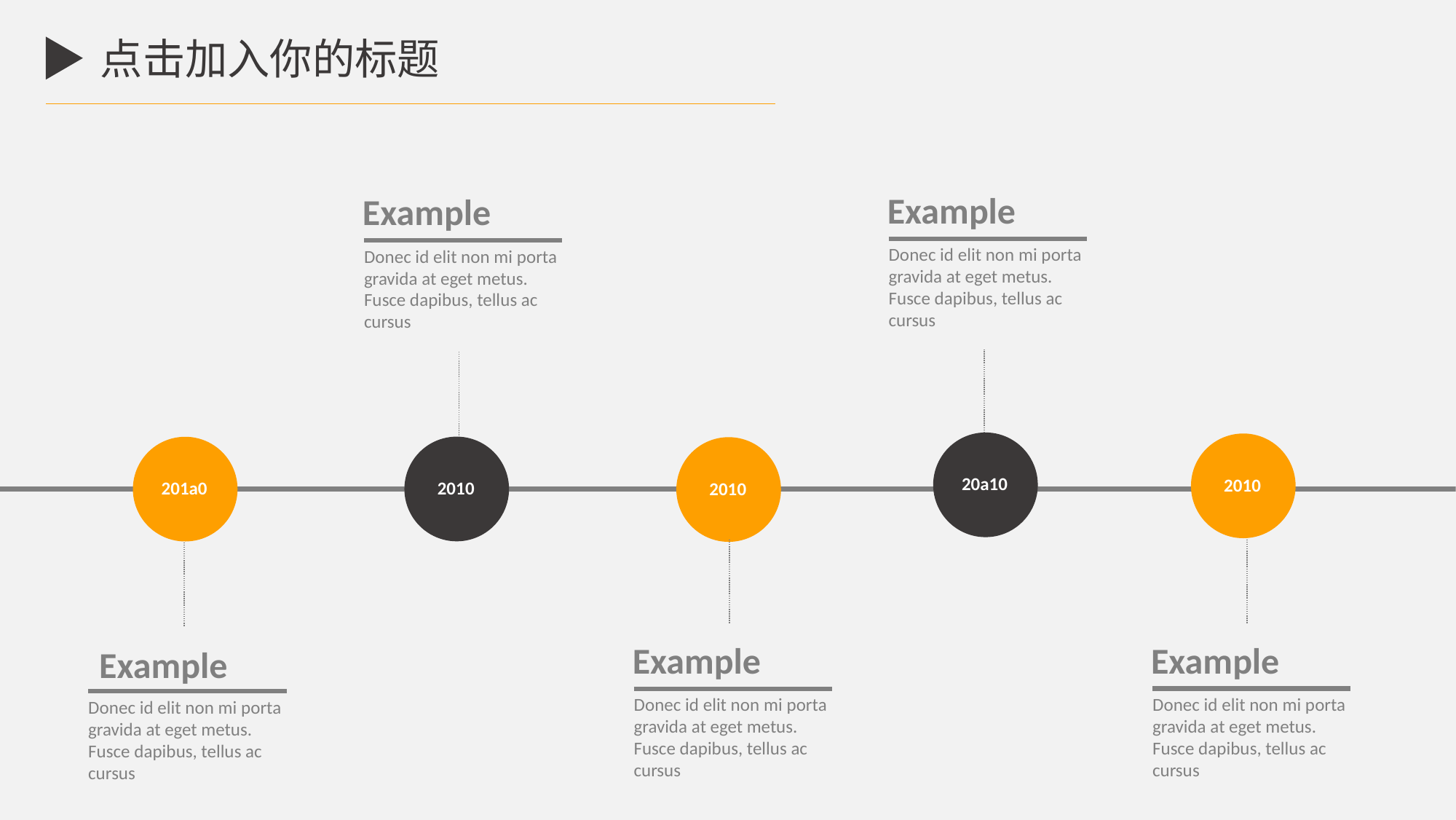

点击加入你的标题

Example
Example
Donec id elit non mi porta gravida at eget metus. Fusce dapibus, tellus ac cursus
Donec id elit non mi porta gravida at eget metus. Fusce dapibus, tellus ac cursus

20a10
2010
2010
201a0
2010
Example
Example
Example
Donec id elit non mi porta gravida at eget metus. Fusce dapibus, tellus ac cursus
Donec id elit non mi porta gravida at eget metus. Fusce dapibus, tellus ac cursus
Donec id elit non mi porta gravida at eget metus. Fusce dapibus, tellus ac cursus